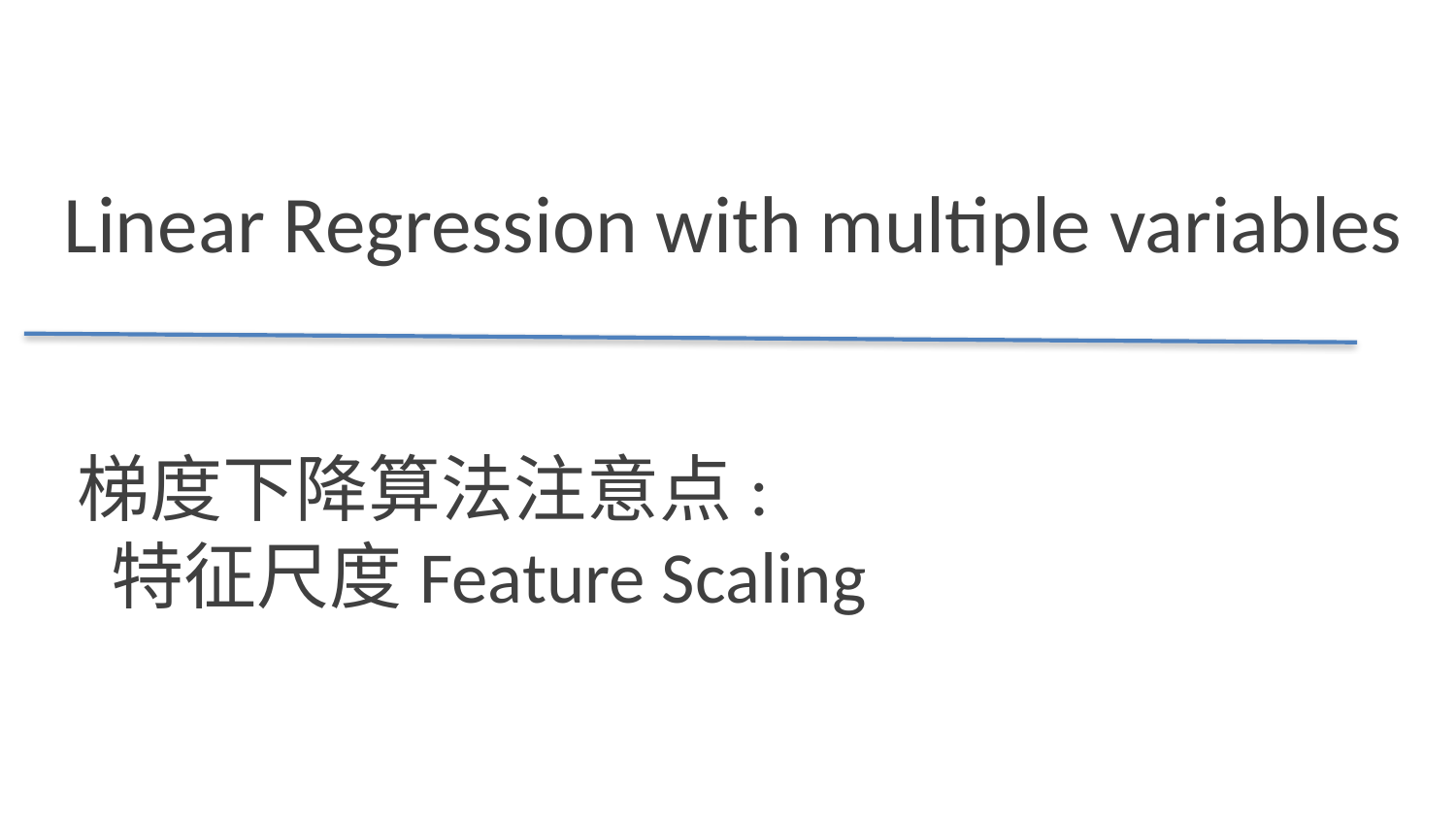

Linear Regression with multiple variables
梯度下降算法注意点:
 特征尺度Feature Scaling